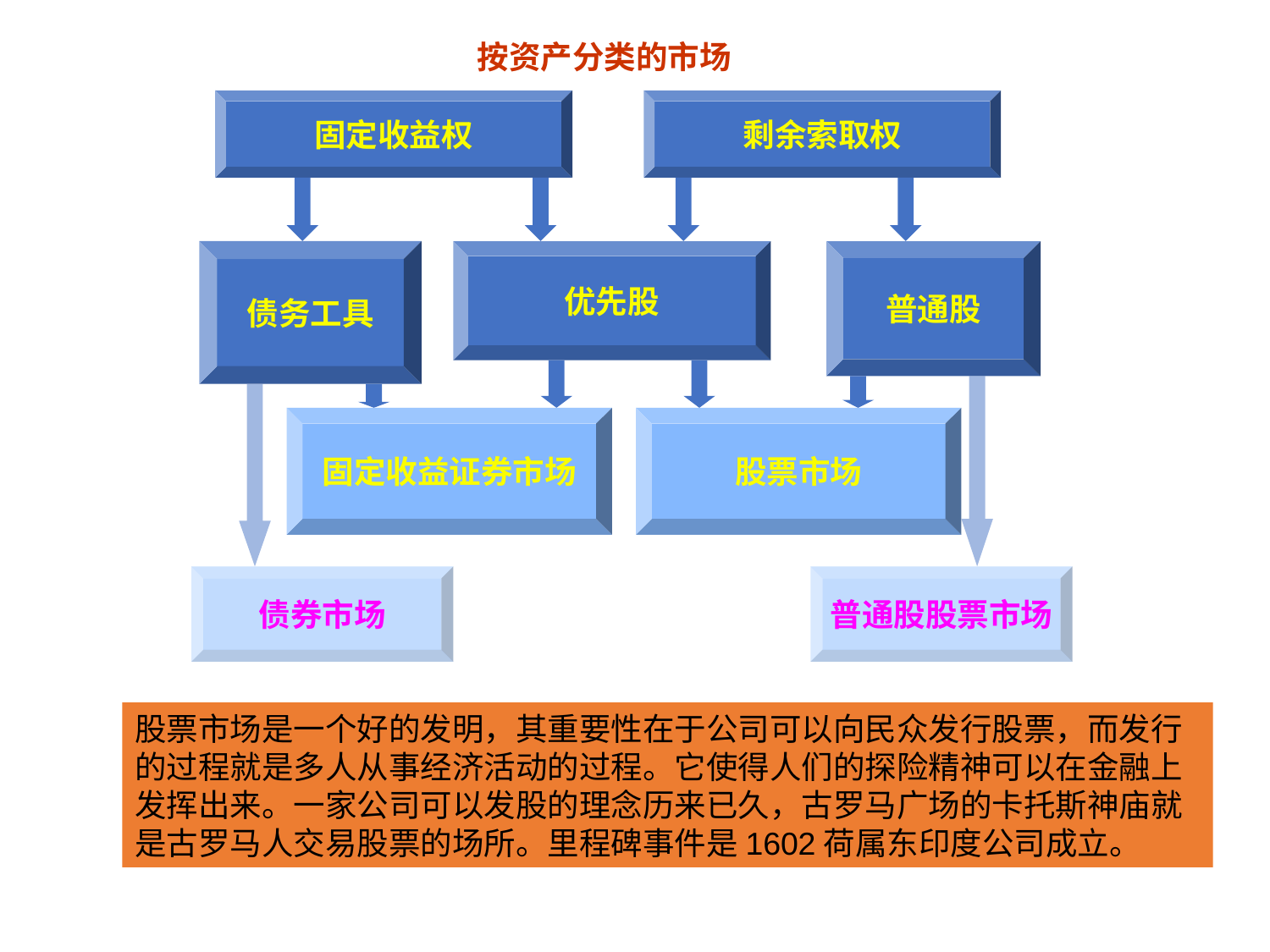

按资产分类的市场
固定收益权
剩余索取权

债务工具
优先股
普通股

固定收益证券市场
股票市场
债券市场
普通股股票市场
股票市场是一个好的发明，其重要性在于公司可以向民众发行股票，而发行的过程就是多人从事经济活动的过程。它使得人们的探险精神可以在金融上发挥出来。一家公司可以发股的理念历来已久，古罗马广场的卡托斯神庙就是古罗马人交易股票的场所。里程碑事件是1602荷属东印度公司成立。